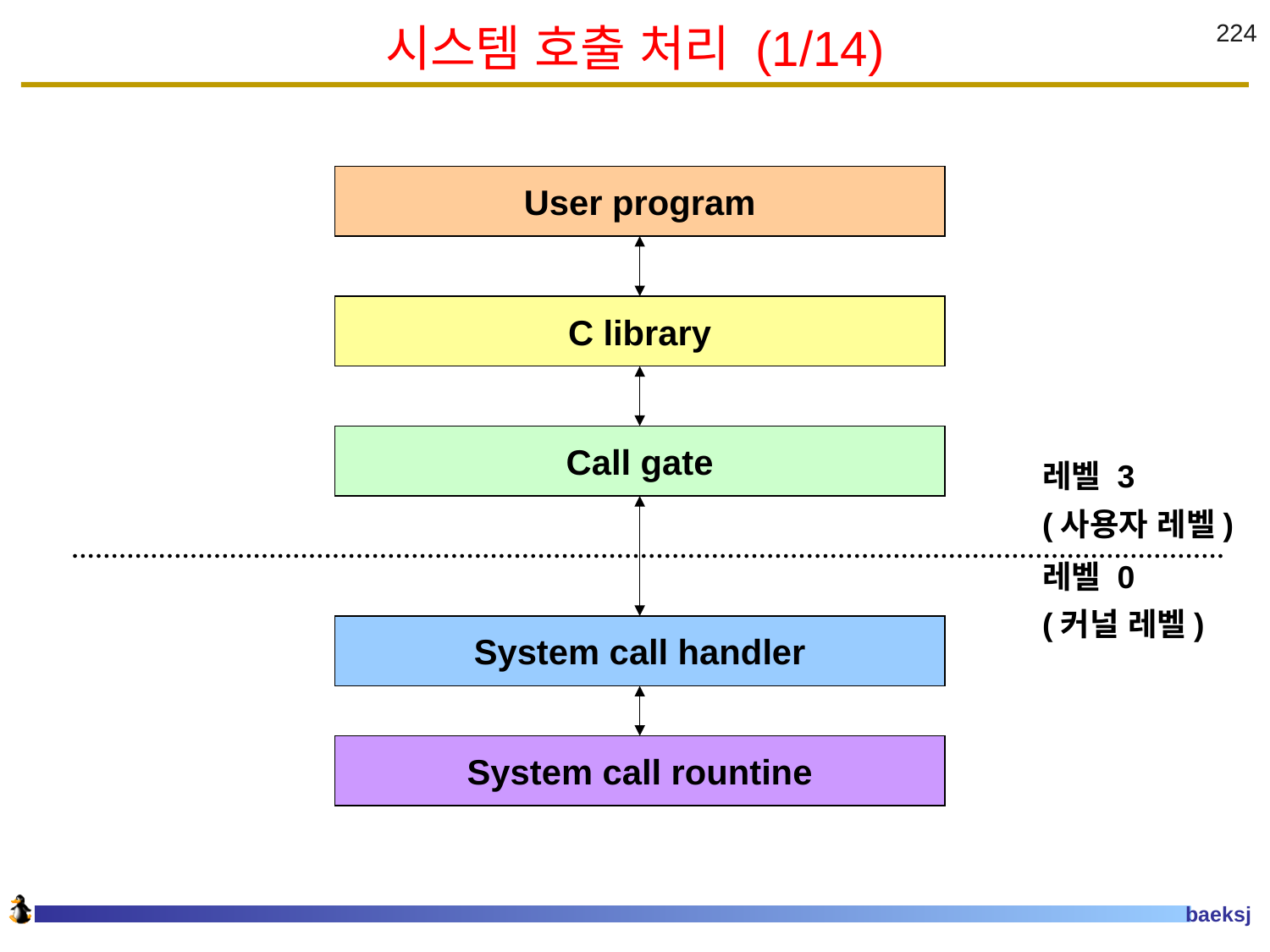

# 시스템 호출 처리 (1/14)
224
User program
C library
Call gate
레벨 3
(사용자 레벨)

레벨 0
(커널 레벨)
System call handler
System call rountine